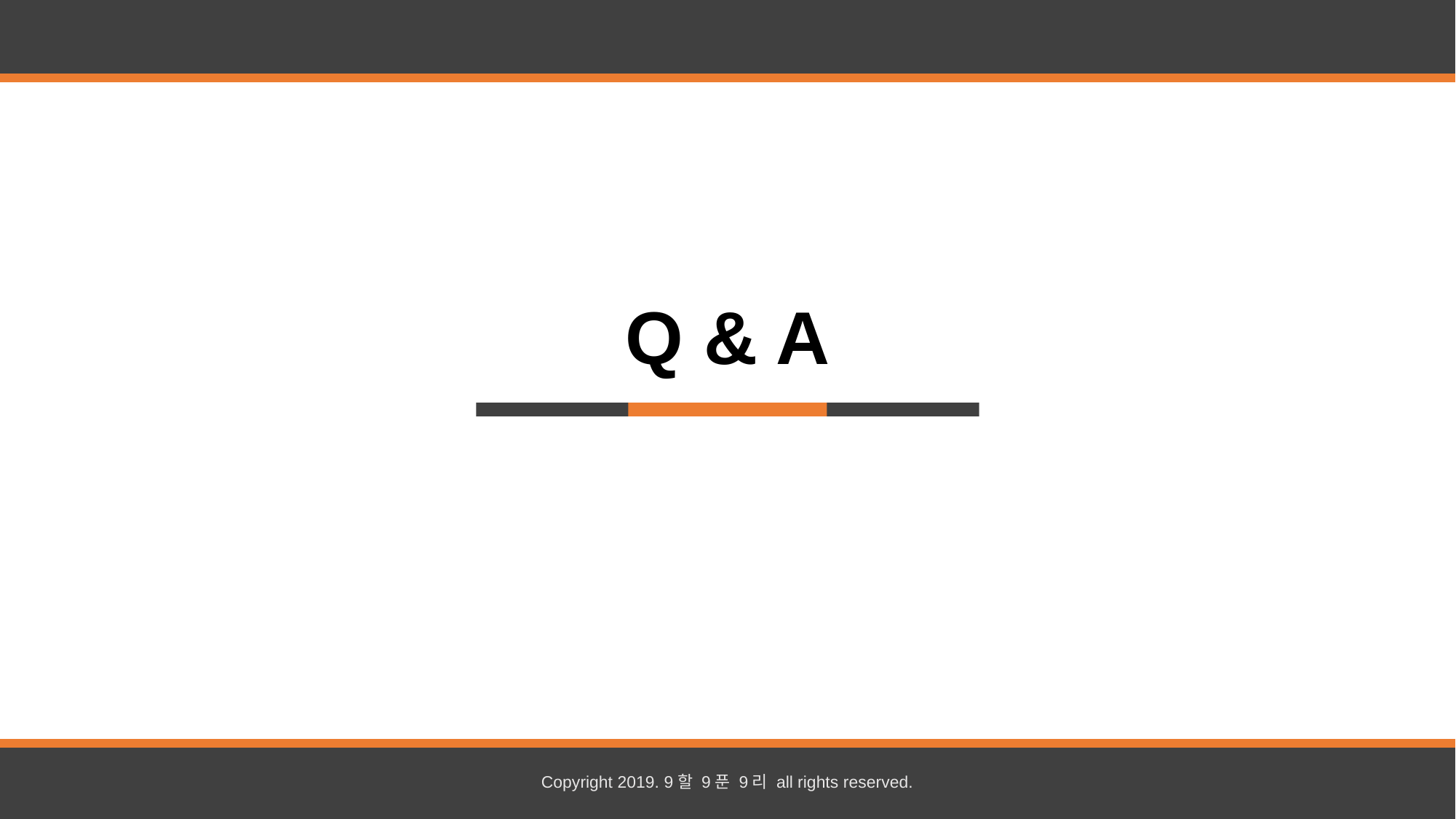

Q & A

Copyright 2019. 9할 9푼 9리 all rights reserved.
Copyright 2019. 9할 9푼 9리 all rights reserved.
36